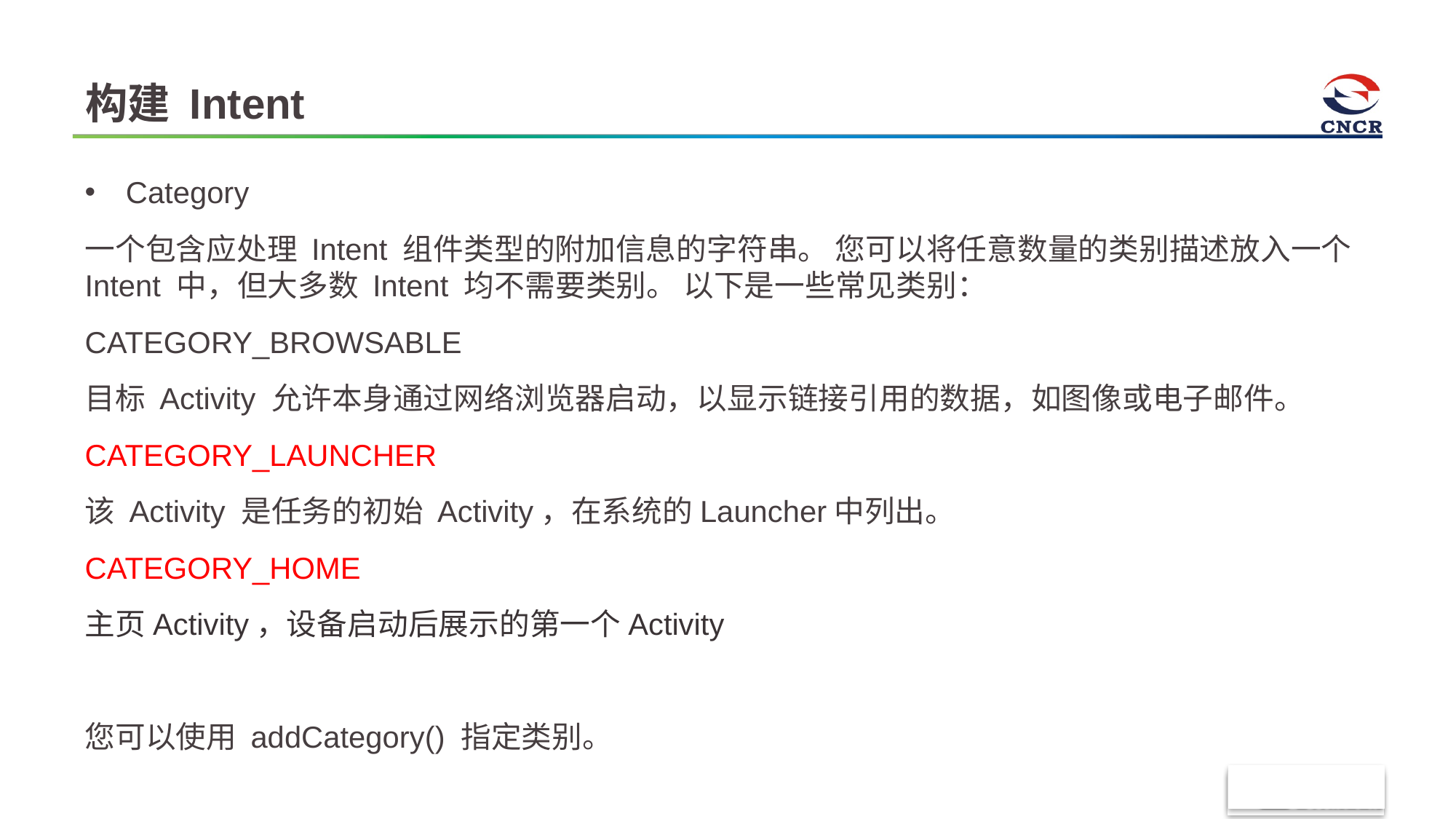

# 构建 Intent
Category
一个包含应处理 Intent 组件类型的附加信息的字符串。 您可以将任意数量的类别描述放入一个 Intent 中，但大多数 Intent 均不需要类别。 以下是一些常见类别：
CATEGORY_BROWSABLE
目标 Activity 允许本身通过网络浏览器启动，以显示链接引用的数据，如图像或电子邮件。
CATEGORY_LAUNCHER
该 Activity 是任务的初始 Activity，在系统的Launcher中列出。
CATEGORY_HOME
主页Activity，设备启动后展示的第一个Activity

您可以使用 addCategory() 指定类别。